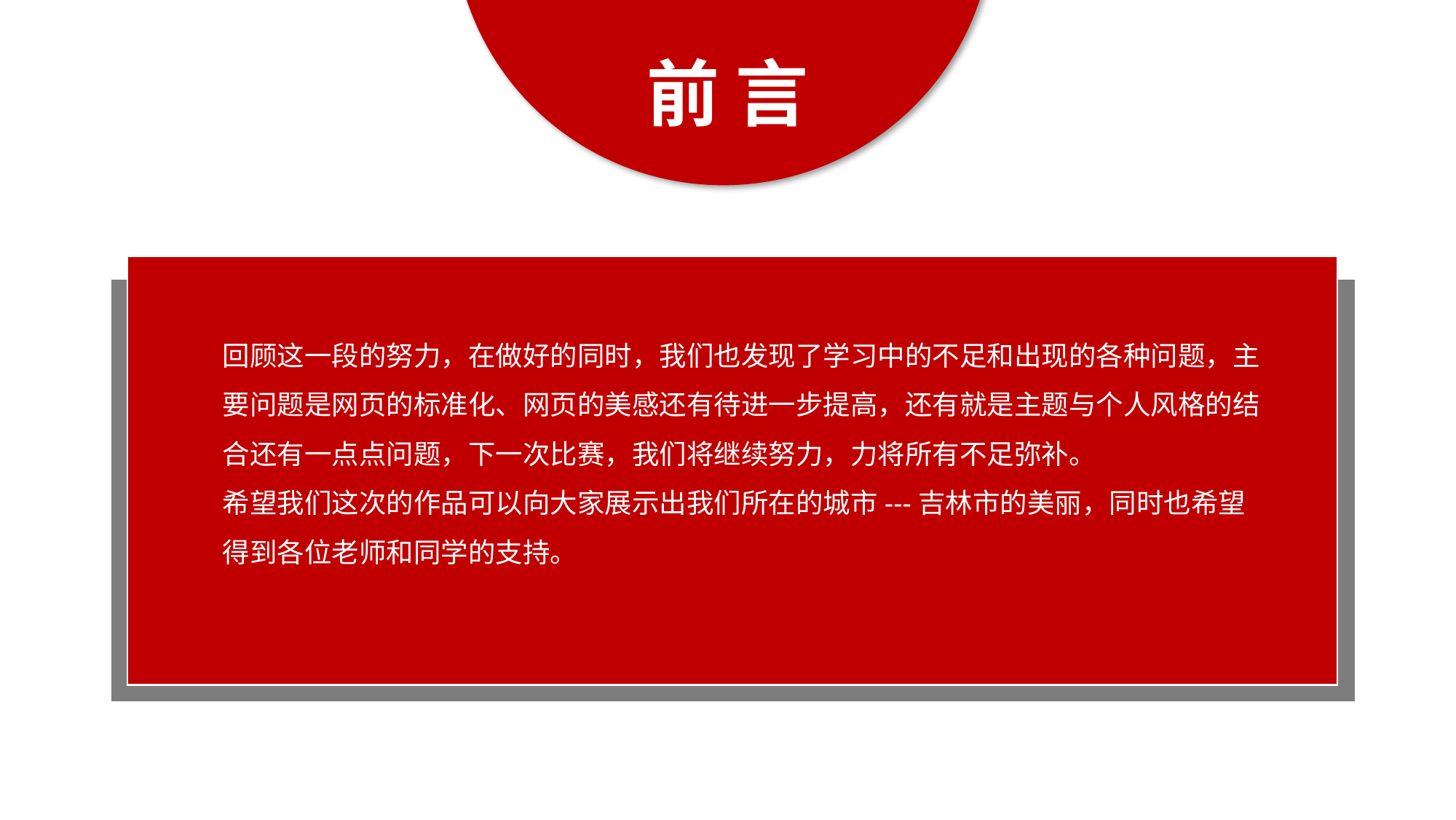

前 言

回顾这一段的努力，在做好的同时，我们也发现了学习中的不足和出现的各种问题，主要问题是网页的标准化、网页的美感还有待进一步提高，还有就是主题与个人风格的结合还有一点点问题，下一次比赛，我们将继续努力，力将所有不足弥补。
希望我们这次的作品可以向大家展示出我们所在的城市---吉林市的美丽，同时也希望得到各位老师和同学的支持。